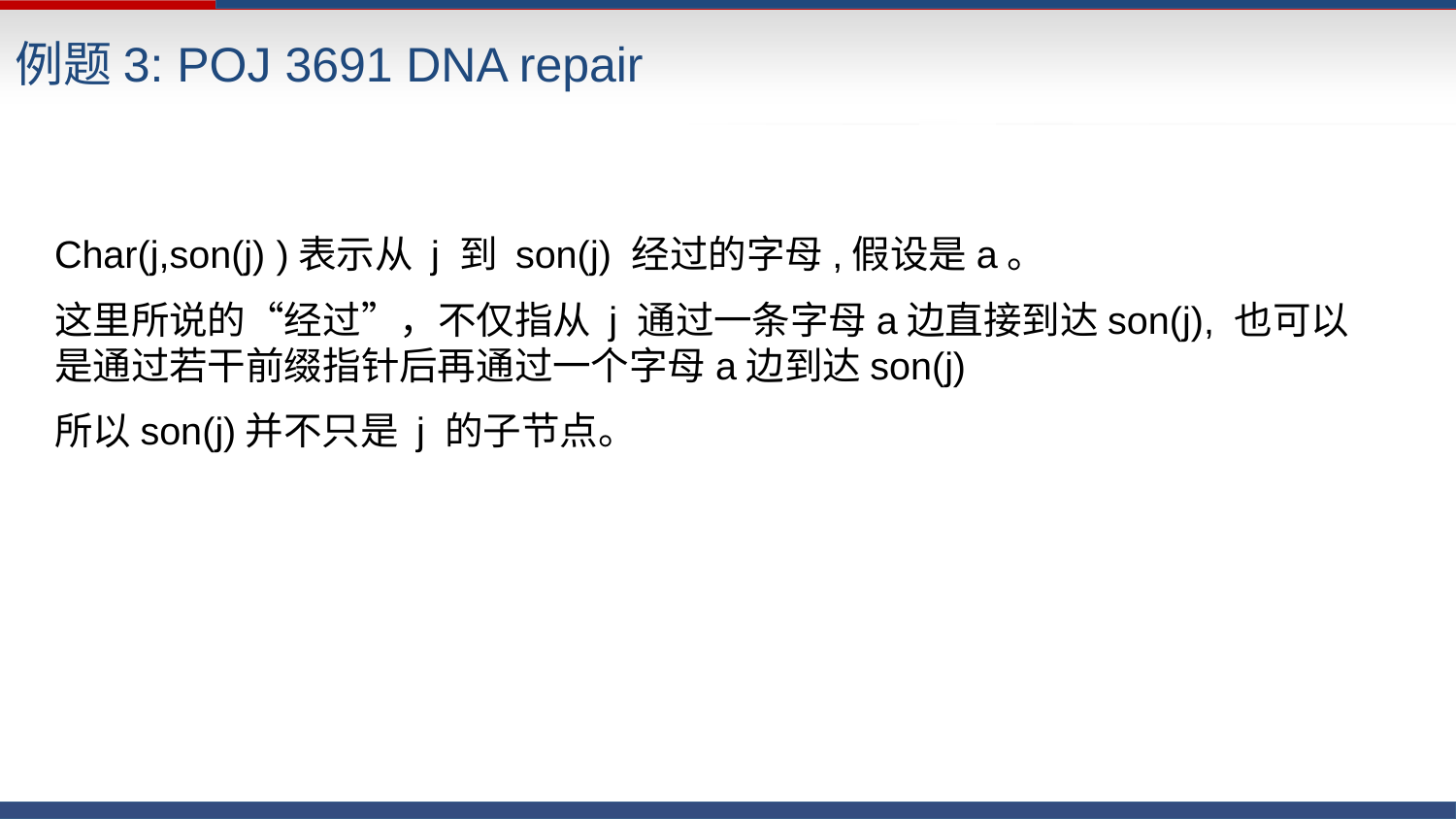

例题3: POJ 3691 DNA repair

Char(j,son(j) )表示从 j 到 son(j) 经过的字母,假设是a。
这里所说的“经过”，不仅指从 j 通过一条字母a边直接到达son(j), 也可以是通过若干前缀指针后再通过一个字母a边到达son(j)
所以son(j)并不只是 j 的子节点。